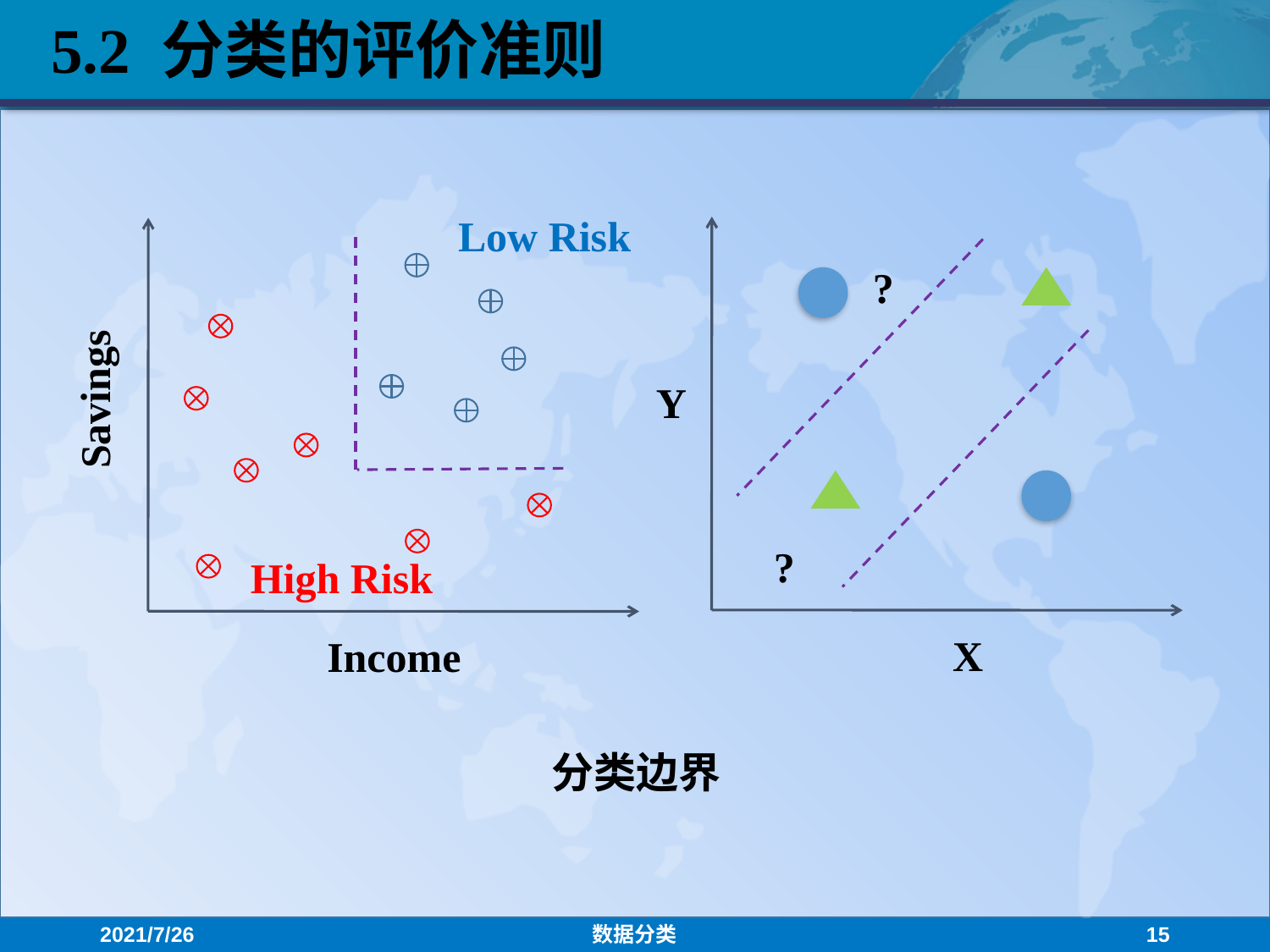

5.2 分类的评价准则
Low Risk

Savings

High Risk

Income
?

?
Y
X
分类边界
2021/7/26
数据分类
15